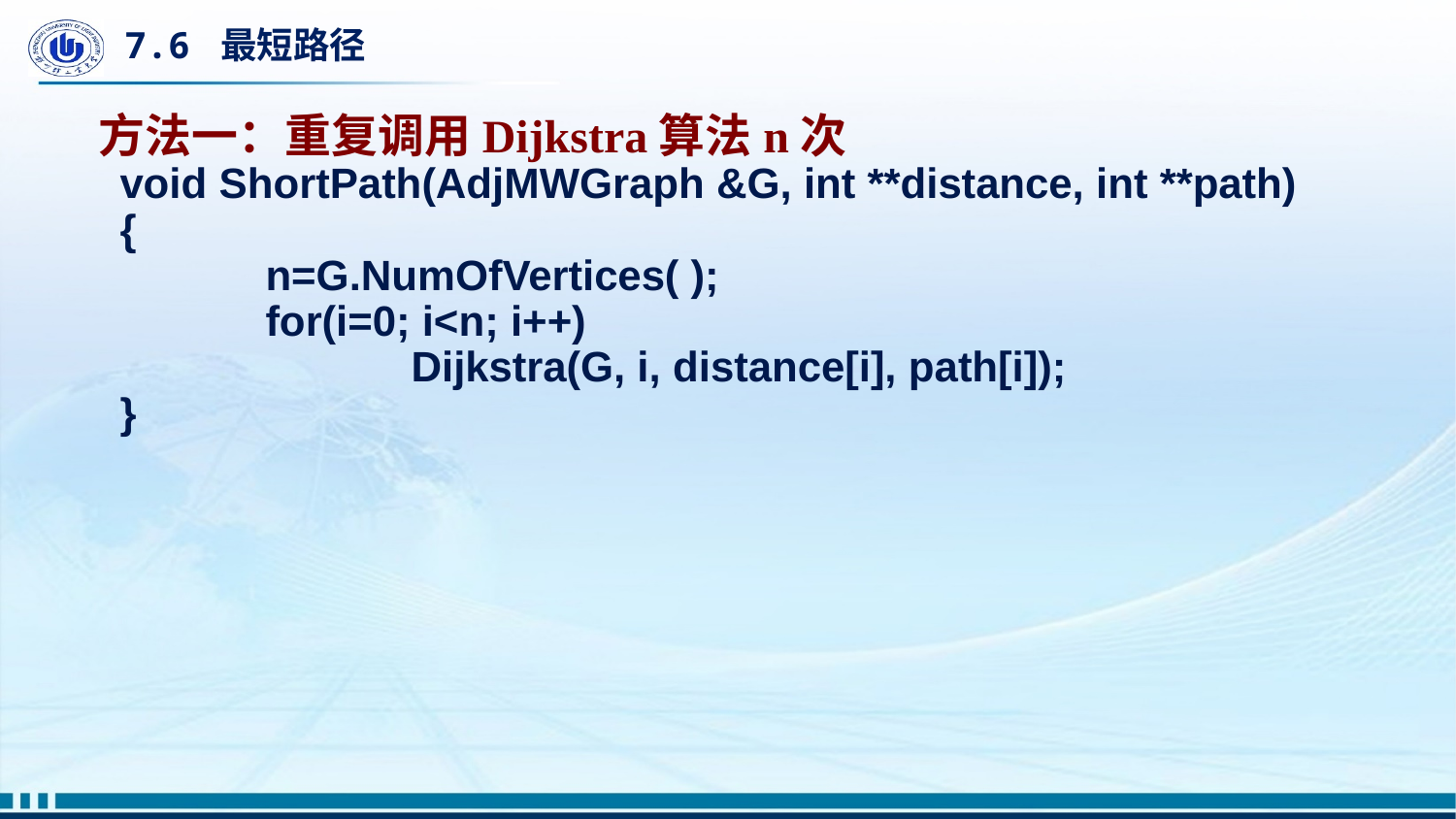

# 7.6 最短路径
方法一：重复调用Dijkstra算法n次
void ShortPath(AdjMWGraph &G, int **distance, int **path)
{
	n=G.NumOfVertices( );
	for(i=0; i<n; i++)
		Dijkstra(G, i, distance[i], path[i]);
}